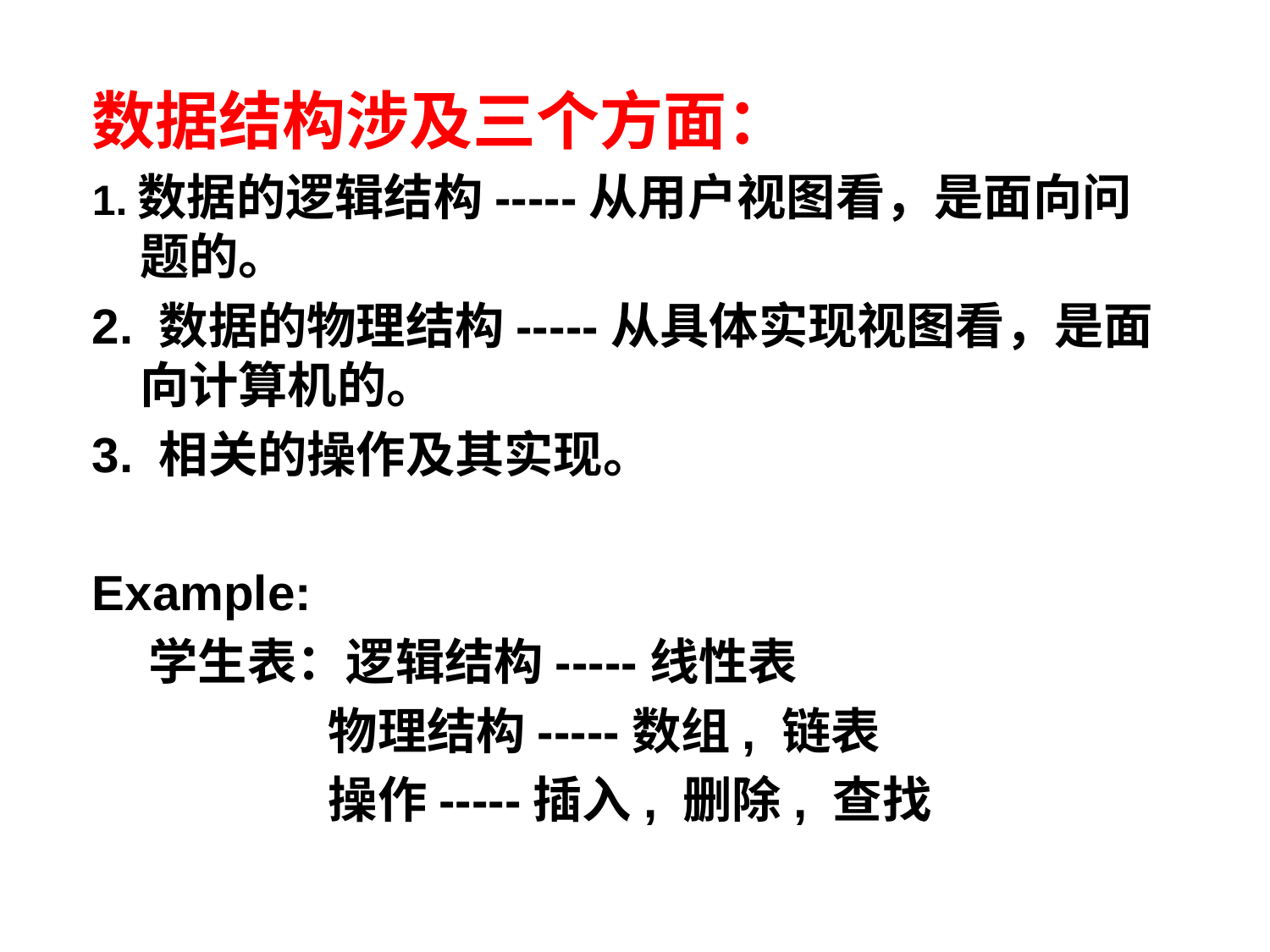

数据结构涉及三个方面：
1.数据的逻辑结构-----从用户视图看，是面向问题的。
2. 数据的物理结构-----从具体实现视图看，是面向计算机的。
3. 相关的操作及其实现。

Example:
    学生表：逻辑结构-----线性表
                    物理结构-----数组, 链表
                    操作-----插入, 删除, 查找